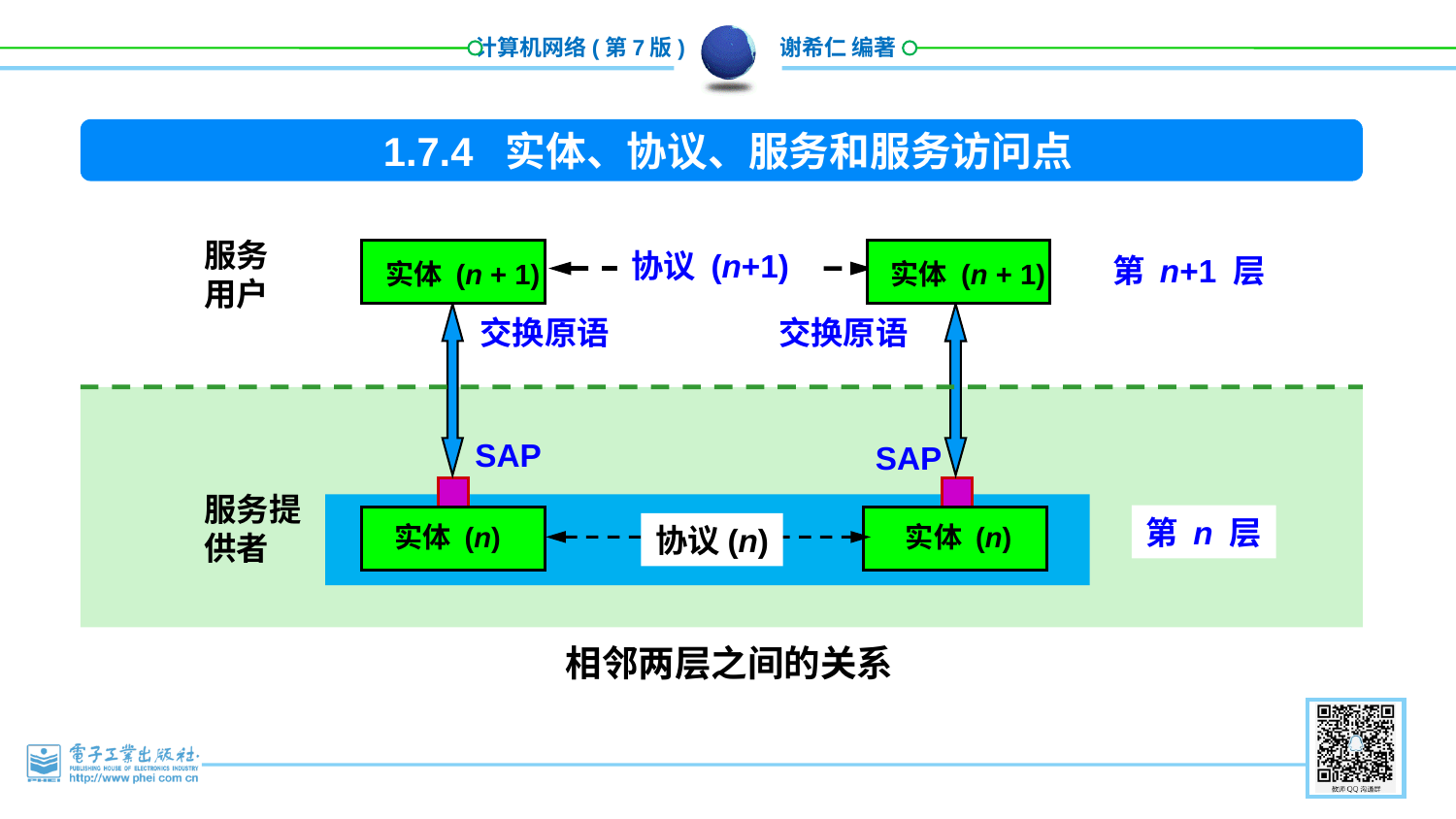

1.7.4  实体、协议、服务和服务访问点

服务用户
协议 (n+1)

第 n+1 层
实体 (n + 1)
实体 (n + 1)

交换原语
交换原语

SAP
SAP

服务提供者

第 n 层

实体 (n)
实体 (n)
协议(n)

相邻两层之间的关系